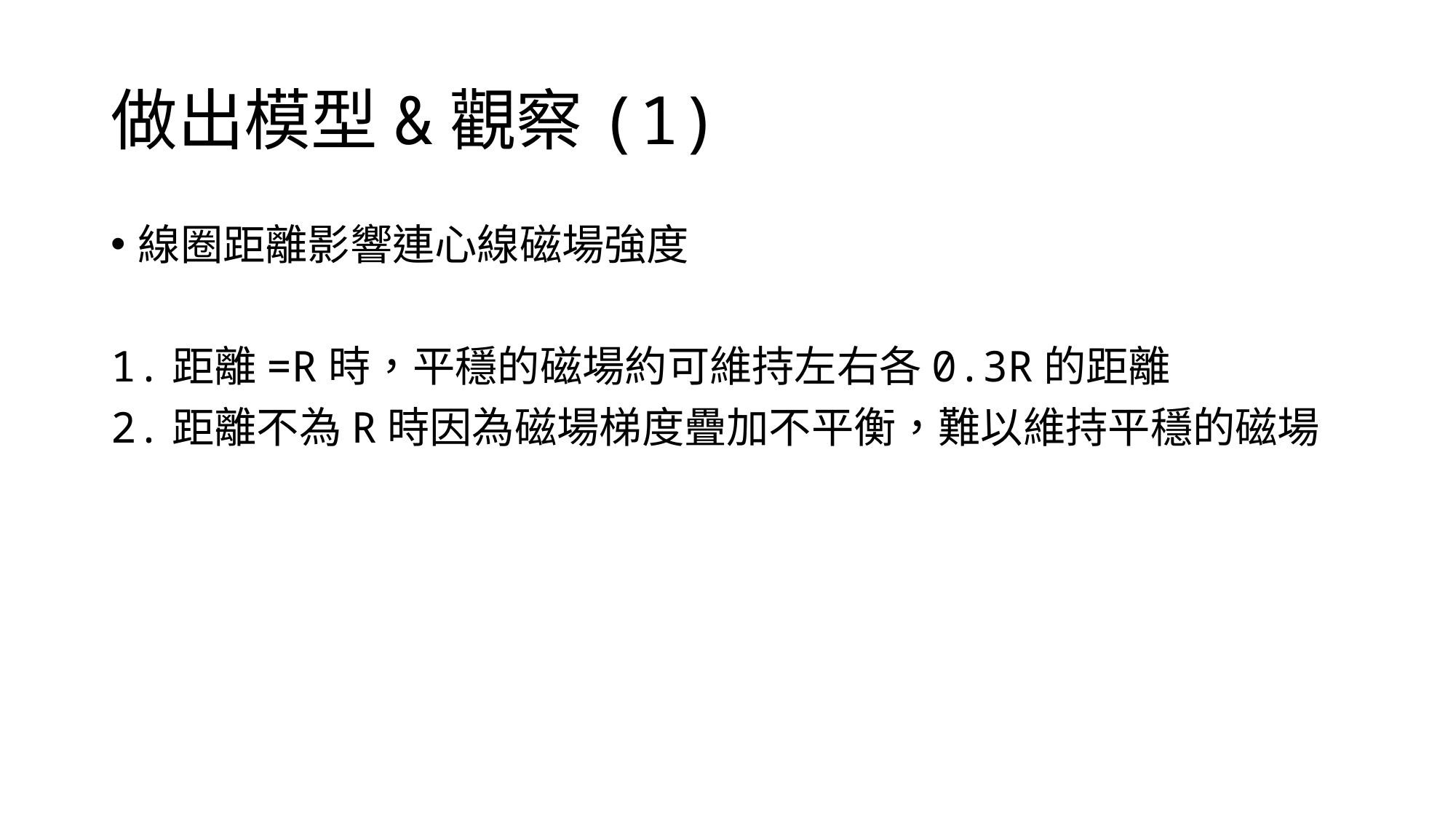

# 做出模型&觀察(1)
線圈距離影響連心線磁場強度

1.距離=R時，平穩的磁場約可維持左右各0.3R的距離
2.距離不為R時因為磁場梯度疊加不平衡，難以維持平穩的磁場